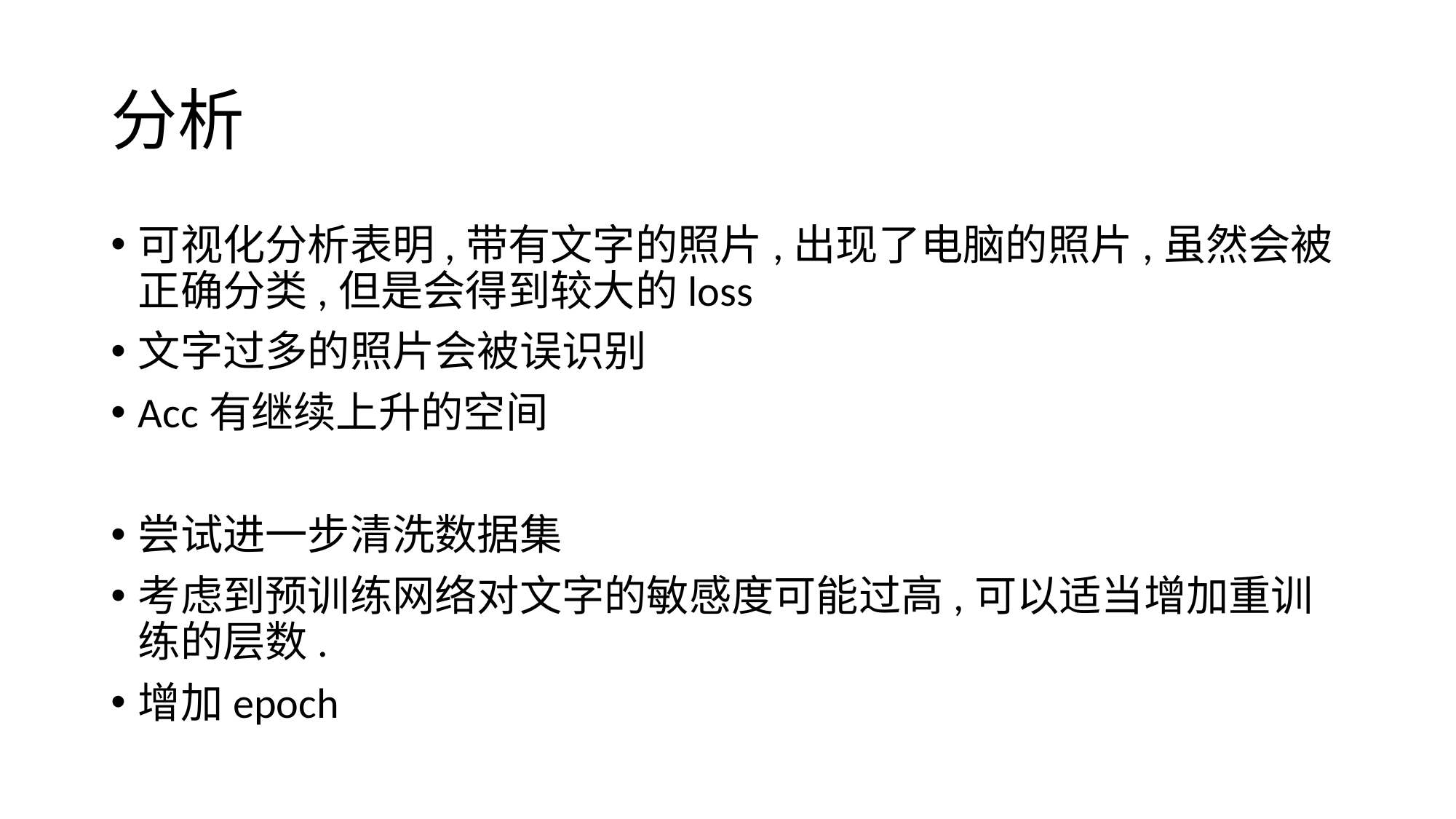

# 分析
可视化分析表明,带有文字的照片,出现了电脑的照片,虽然会被正确分类,但是会得到较大的loss
文字过多的照片会被误识别
Acc有继续上升的空间

尝试进一步清洗数据集
考虑到预训练网络对文字的敏感度可能过高,可以适当增加重训练的层数.
增加epoch